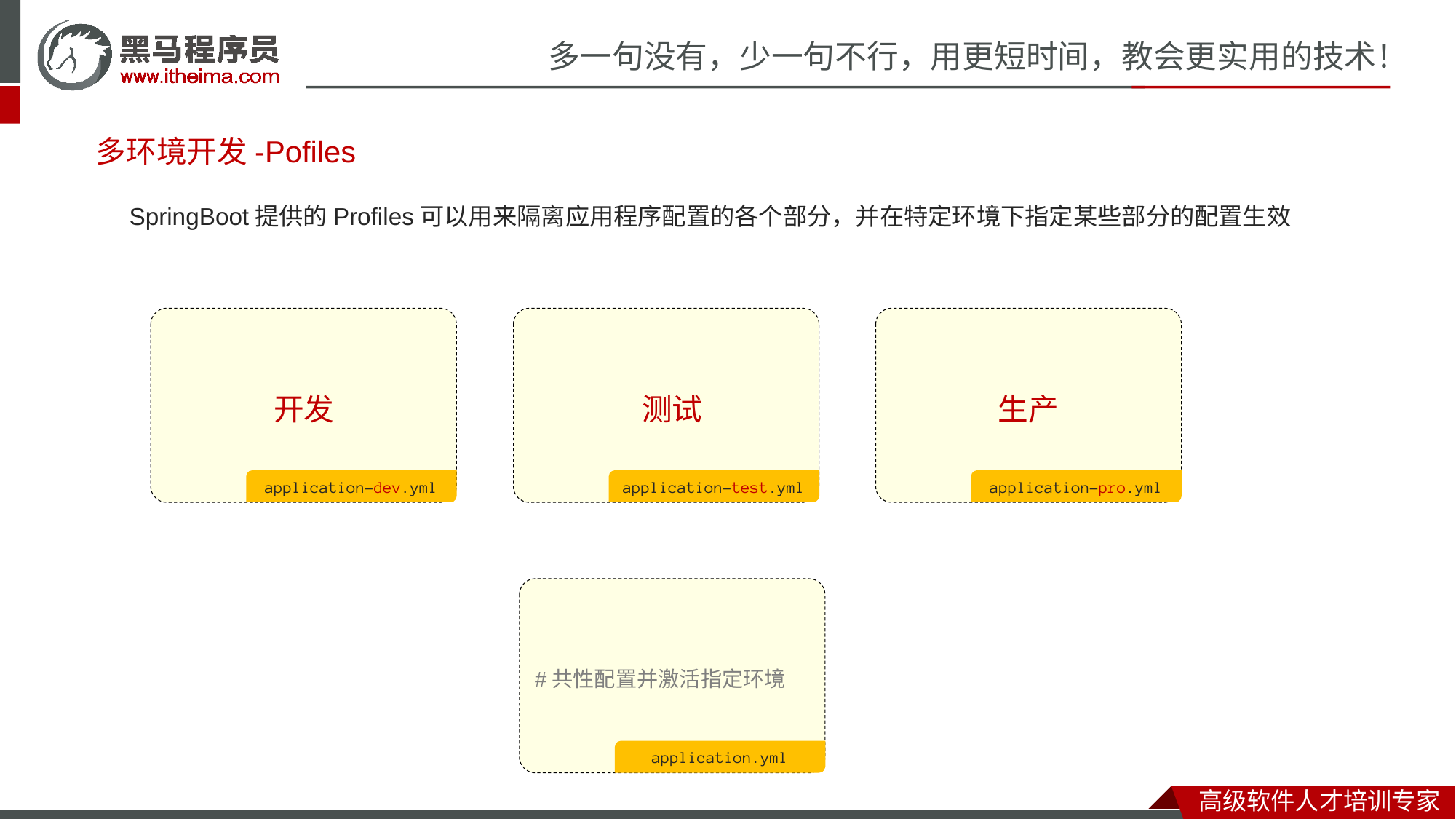

# 多环境开发-Pofiles
SpringBoot提供的Profiles可以用来隔离应用程序配置的各个部分，并在特定环境下指定某些部分的配置生效

application-dev.yml

application-test.yml

application-pro.yml
开发
测试
生产

#共性配置并激活指定环境
application.yml